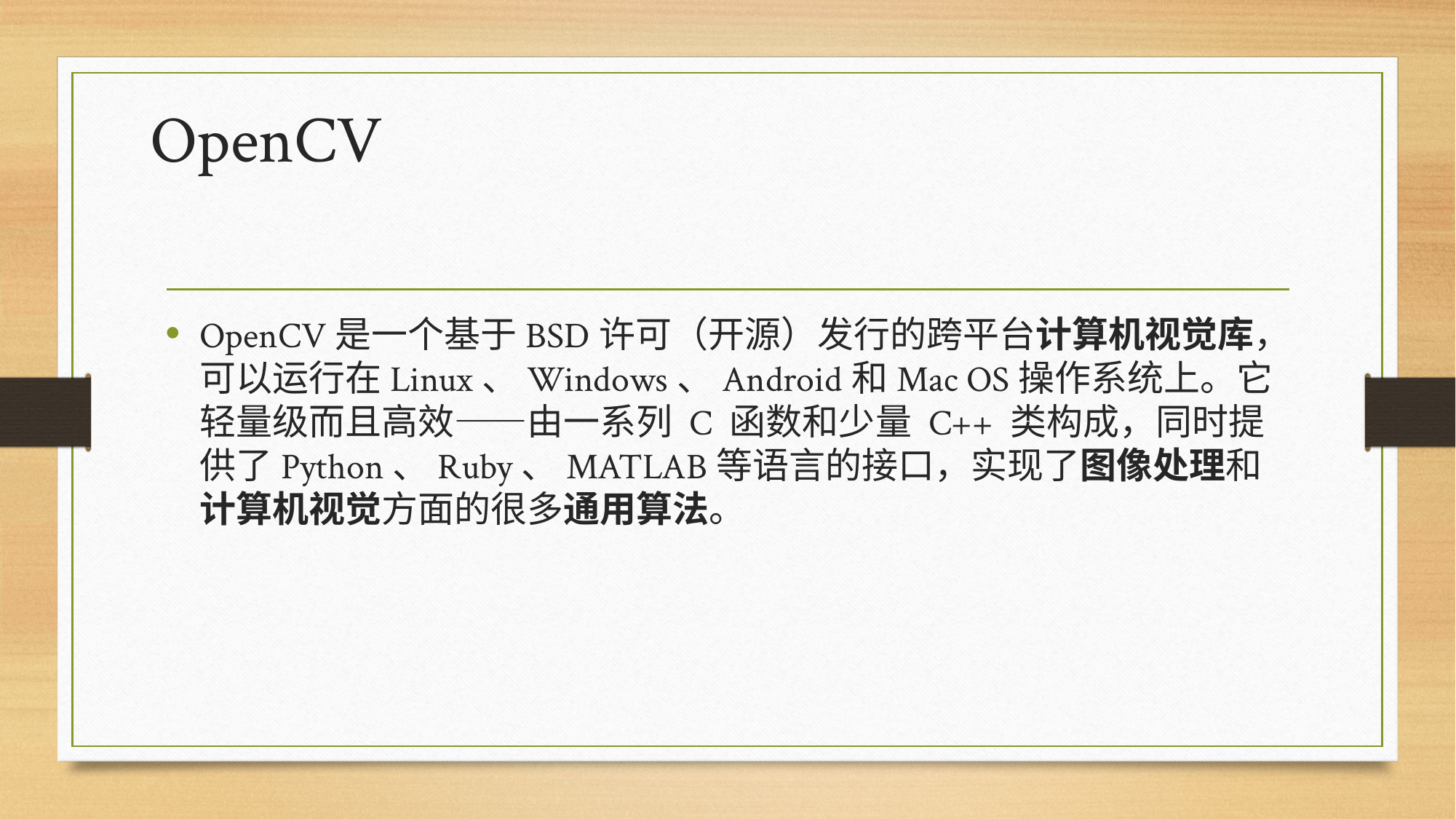

# OpenCV
OpenCV是一个基于BSD许可（开源）发行的跨平台计算机视觉库，可以运行在Linux、Windows、Android和Mac OS操作系统上。它轻量级而且高效——由一系列 C 函数和少量 C++ 类构成，同时提供了Python、Ruby、MATLAB等语言的接口，实现了图像处理和计算机视觉方面的很多通用算法。